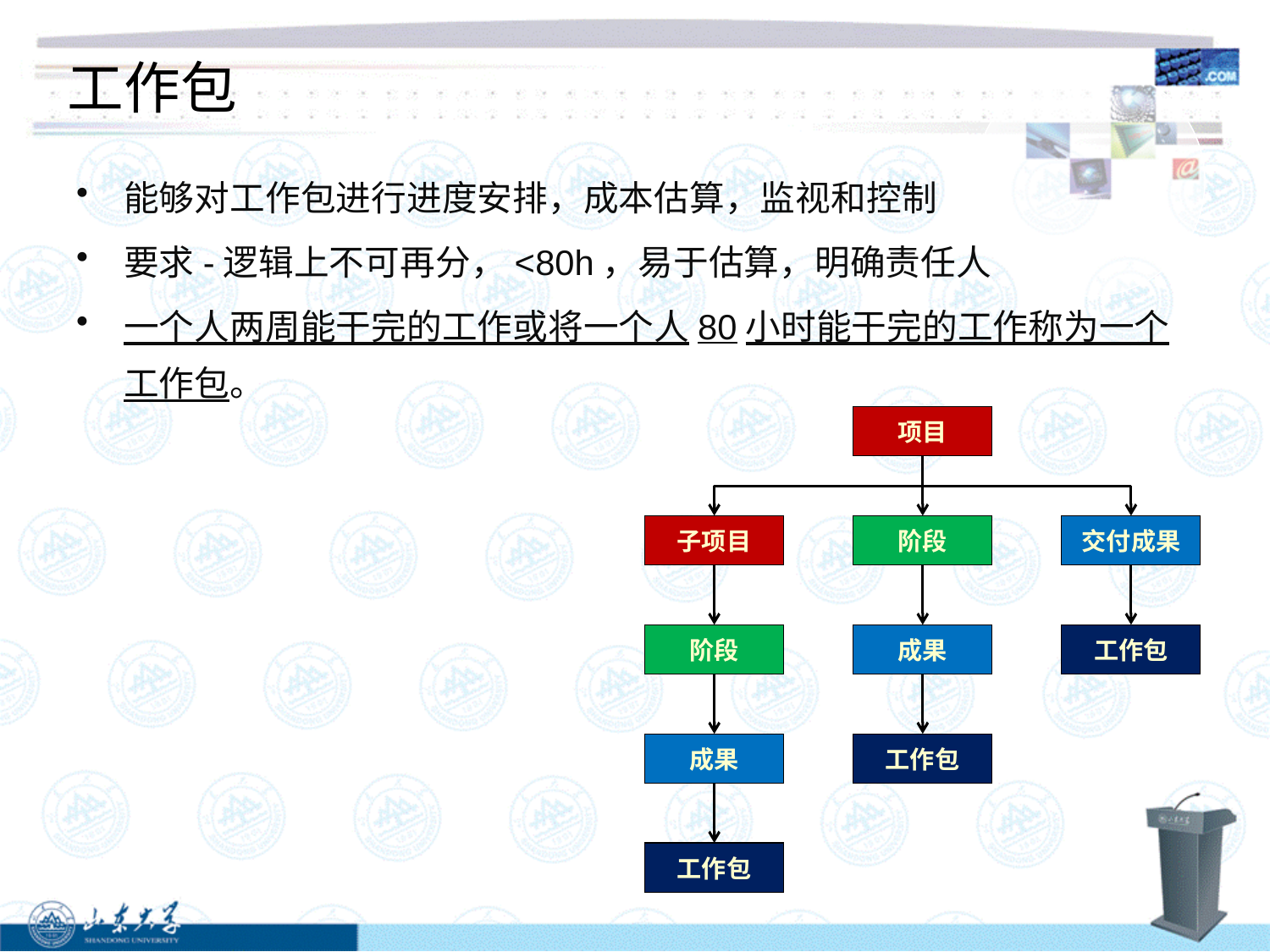

工作包
能够对工作包进行进度安排，成本估算，监视和控制
要求-逻辑上不可再分，<80h，易于估算，明确责任人
一个人两周能干完的工作或将一个人80小时能干完的工作称为一个工作包。
项目
子项目
阶段
交付成果
阶段
成果
工作包
成果
工作包
工作包